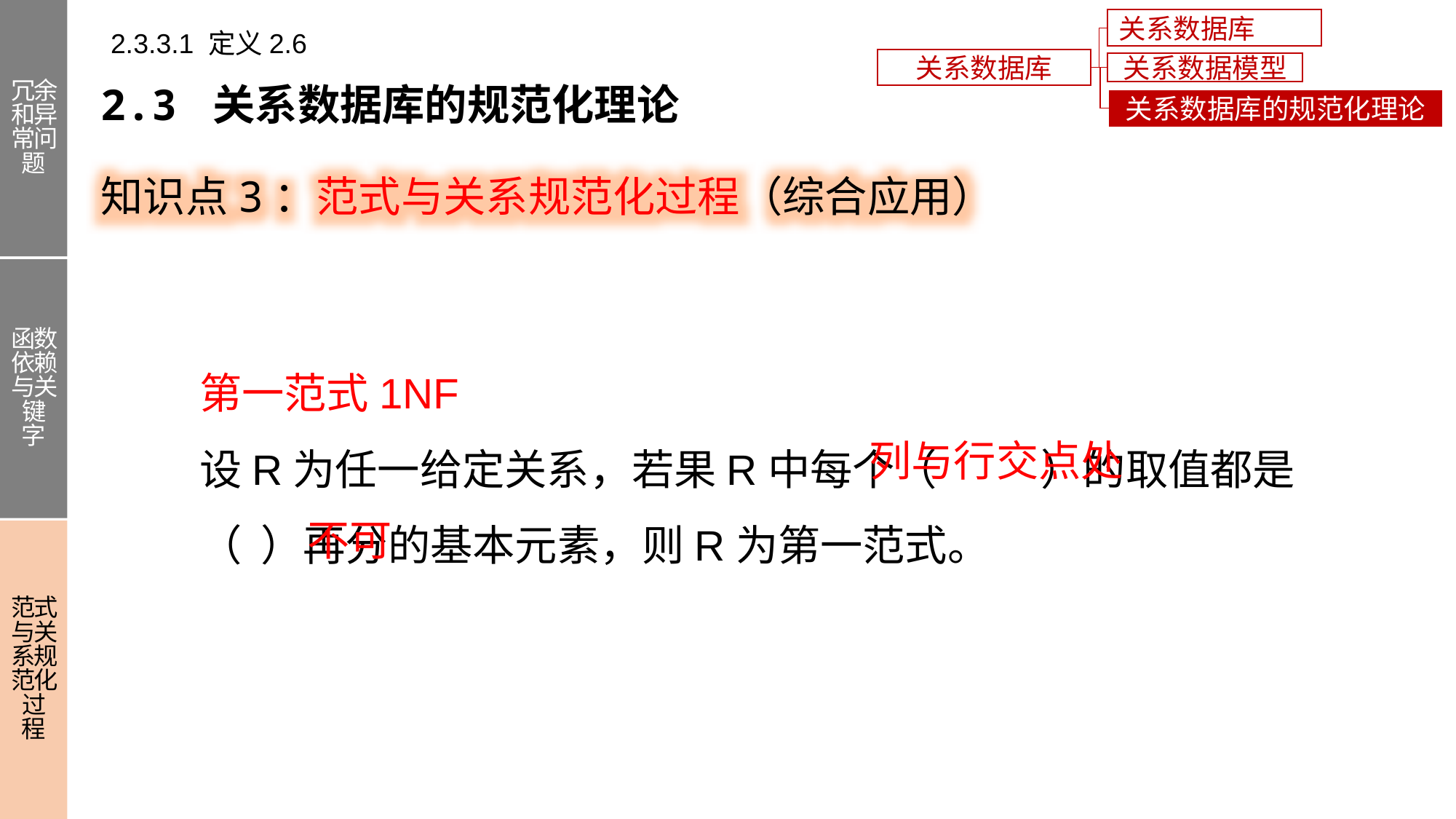

冗余和异常问题
函数依赖与关键字
范式与关系规范化过程
关系数据库概述
2.3.3.1 定义2.6
关系数据库
关系数据模型
2.3 关系数据库的规范化理论
关系数据库的规范化理论
知识点3：范式与关系规范化过程（综合应用）
第一范式1NF
设R为任一给定关系，若果R中每个（           ）的取值都是（  ）再分的基本元素，则R为第一范式。
列与行交点处
不可